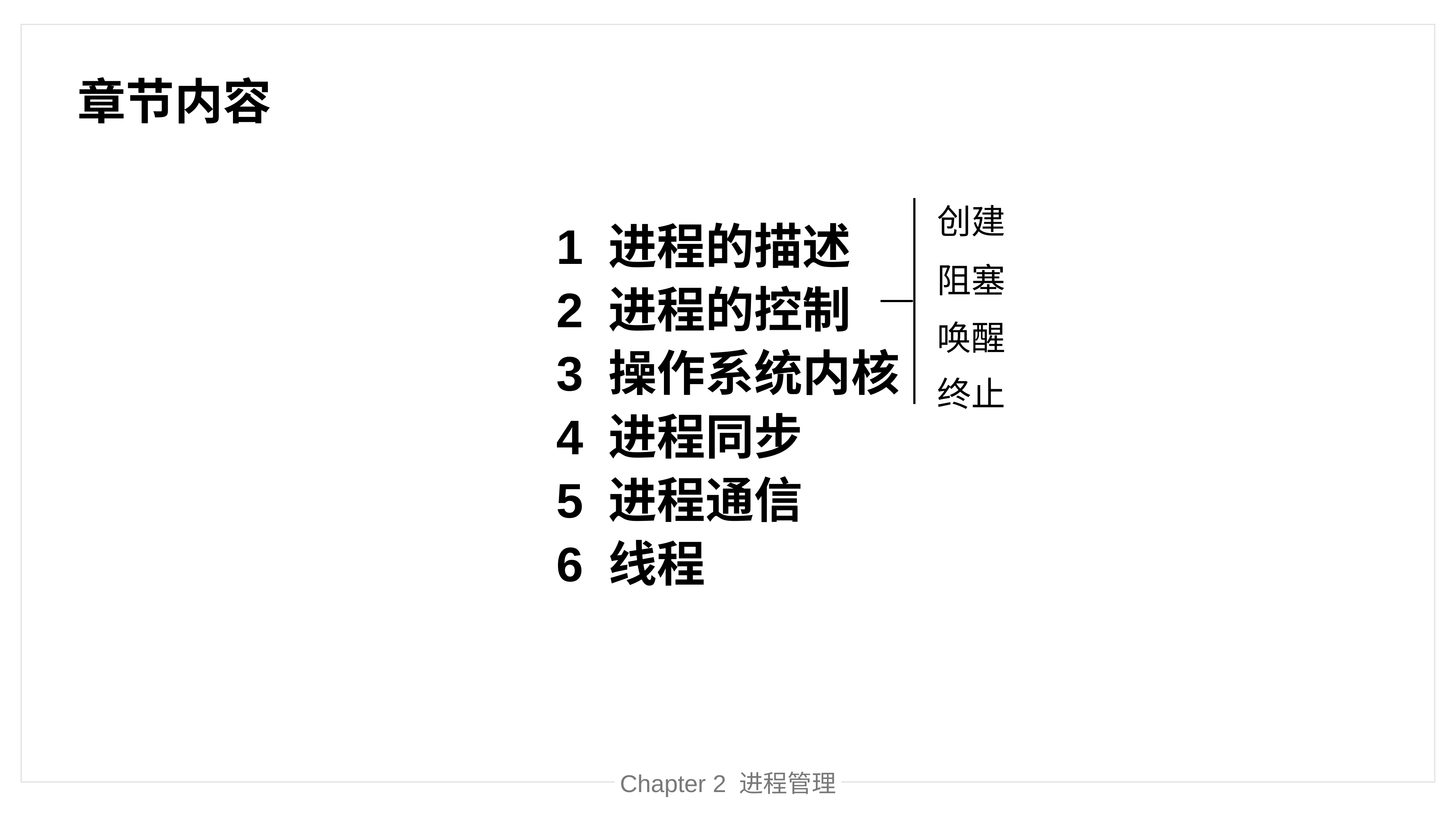

章节内容
创建

1 进程的描述
阻塞
2 进程的控制

唤醒
3 操作系统内核
终止
4 进程同步
5 进程通信
6 线程
Chapter 处理器管理
Chapter 2 进程管理